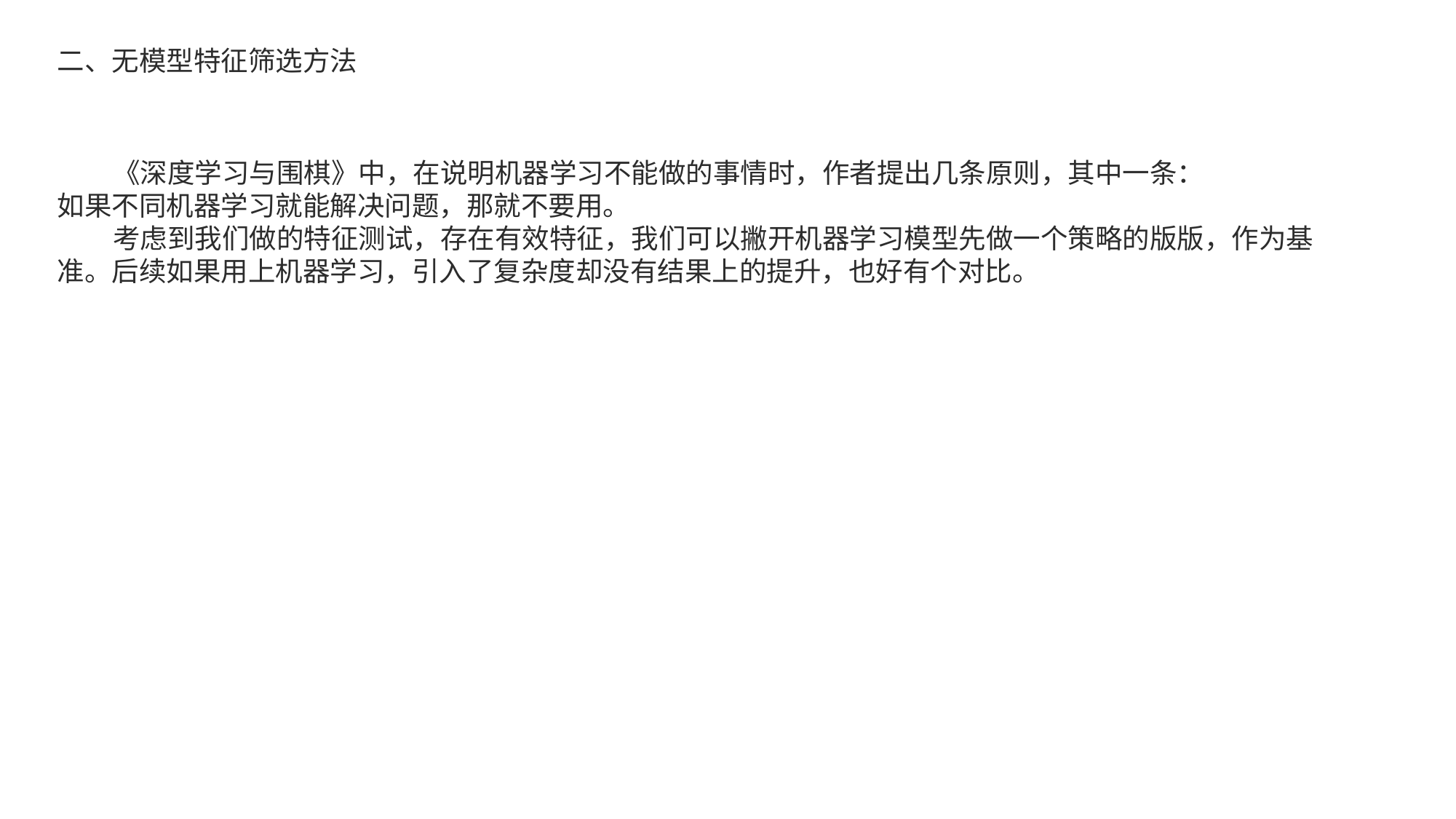

二、无模型特征筛选方法

        《深度学习与围棋》中，在说明机器学习不能做的事情时，作者提出几条原则，其中一条：
如果不同机器学习就能解决问题，那就不要用。
        考虑到我们做的特征测试，存在有效特征，我们可以撇开机器学习模型先做一个策略的版版，作为基准。后续如果用上机器学习，引入了复杂度却没有结果上的提升，也好有个对比。